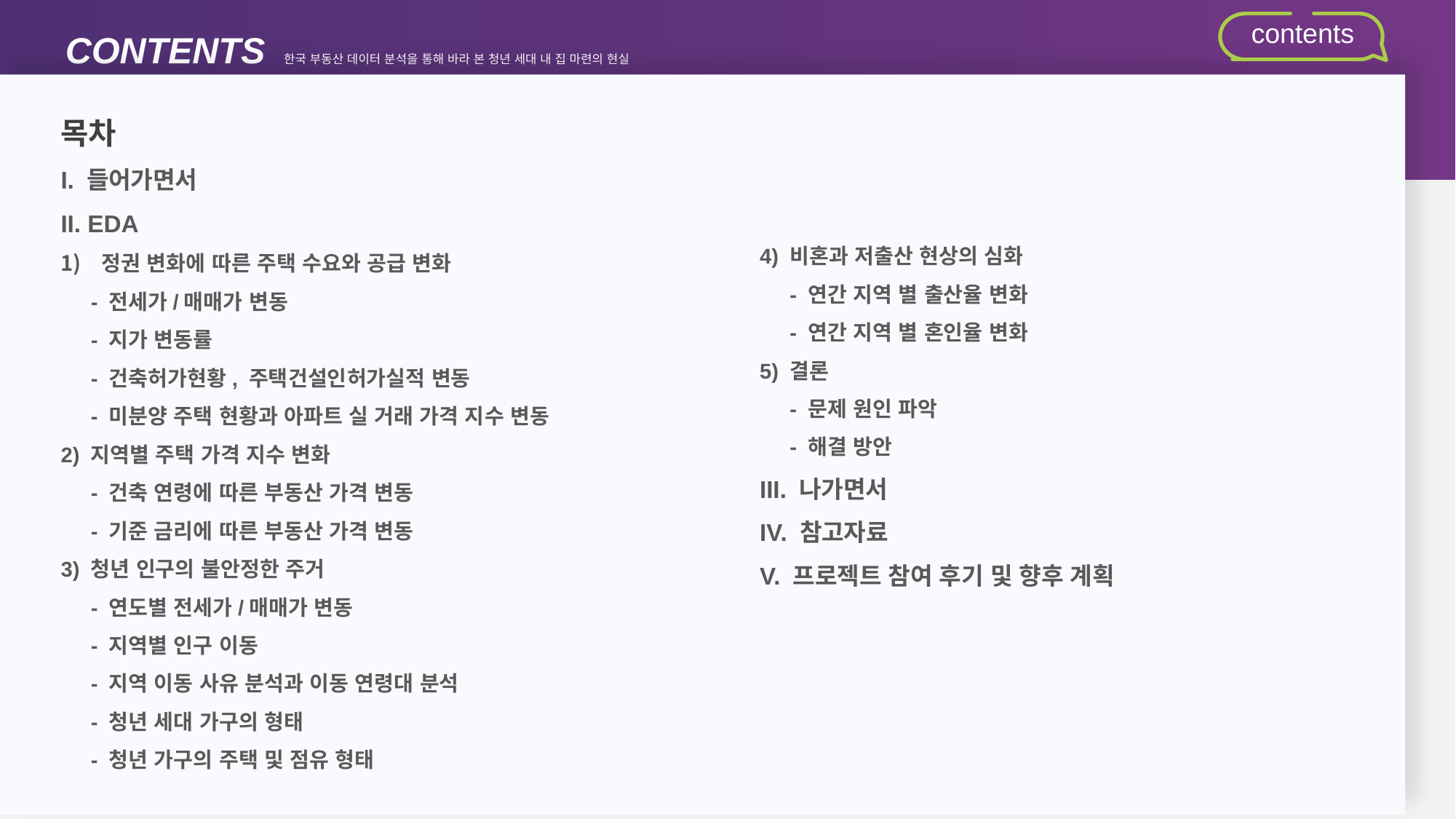

CONTENTS 한국 부동산 데이터 분석을 통해 바라 본 청년 세대 내 집 마련의 현실
contents

목차
I. 들어가면서
II. EDA
정권 변화에 따른 주택 수요와 공급 변화
     - 전세가/매매가 변동
     - 지가 변동률
     - 건축허가현황, 주택건설인허가실적 변동
     - 미분양 주택 현황과 아파트 실 거래 가격 지수 변동
2) 지역별 주택 가격 지수 변화
     - 건축 연령에 따른 부동산 가격 변동
     - 기준 금리에 따른 부동산 가격 변동
3) 청년 인구의 불안정한 주거
     - 연도별 전세가/매매가 변동
     - 지역별 인구 이동
     - 지역 이동 사유 분석과 이동 연령대 분석
     - 청년 세대 가구의 형태
     - 청년 가구의 주택 및 점유 형태

4) 비혼과 저출산 현상의 심화
     - 연간 지역 별 출산율 변화
     - 연간 지역 별 혼인율 변화
5) 결론
     - 문제 원인 파악
     - 해결 방안
III. 나가면서
IV. 참고자료
V. 프로젝트 참여 후기 및 향후 계획